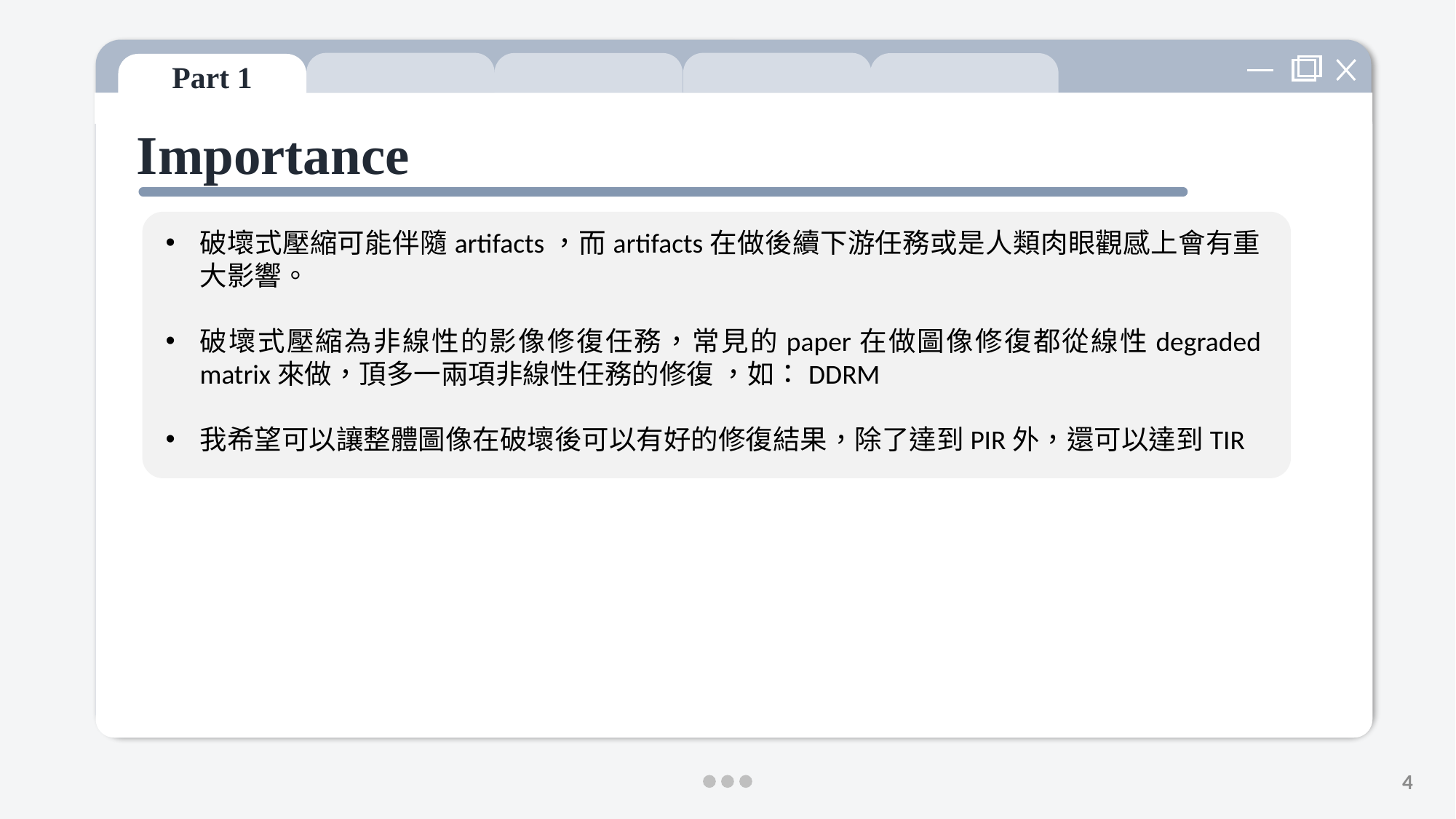

Part 1

Importance

破壞式壓縮可能伴隨artifacts，而artifacts在做後續下游任務或是人類肉眼觀感上會有重大影響。

破壞式壓縮為非線性的影像修復任務，常見的paper在做圖像修復都從線性degraded matrix來做，頂多一兩項非線性任務的修復 ，如：DDRM

我希望可以讓整體圖像在破壞後可以有好的修復結果，除了達到PIR外，還可以達到TIR
4